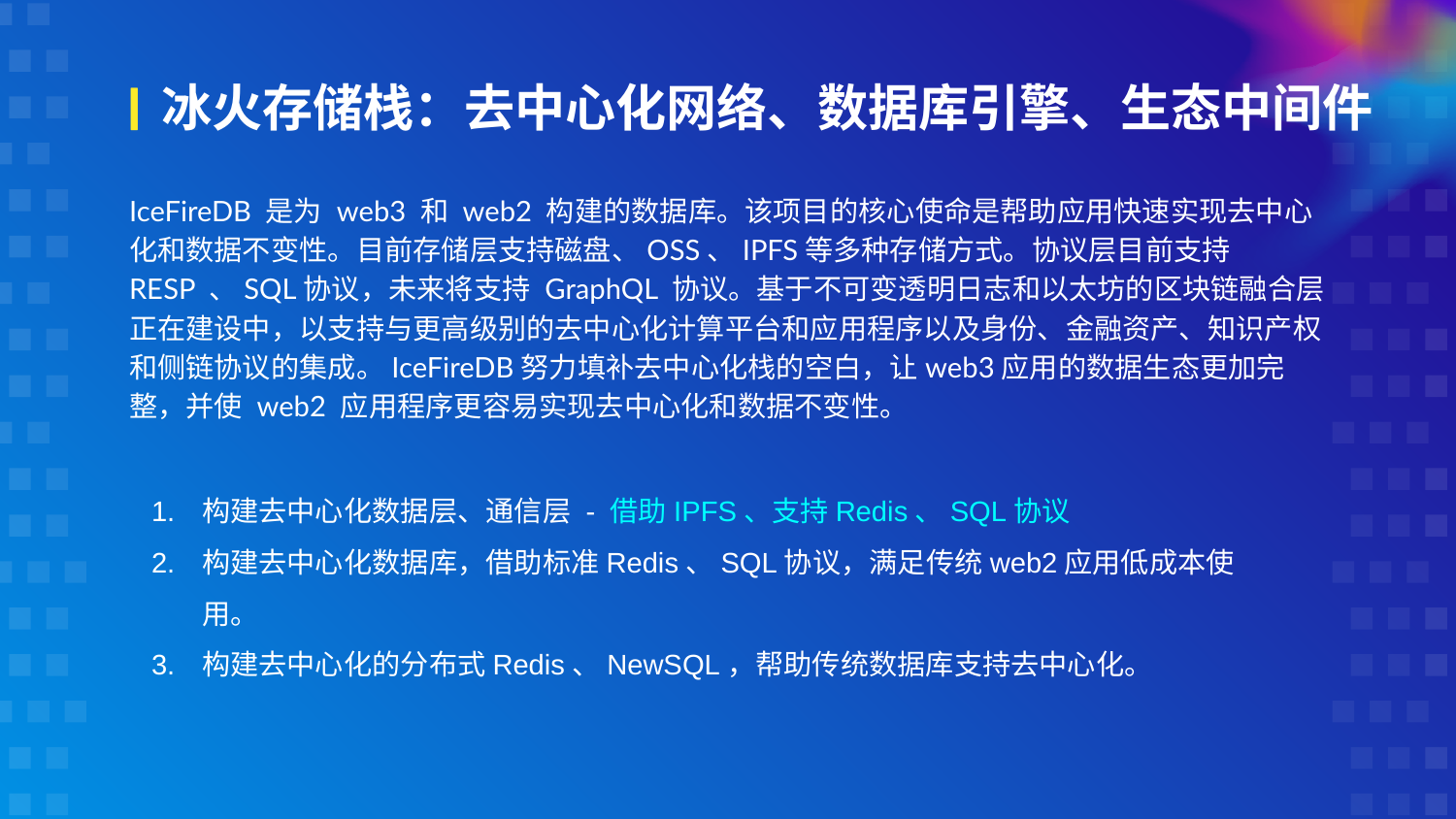

# | 冰火存储栈：去中心化网络、数据库引擎、生态中间件

IceFireDB 是为 web3 和 web2 构建的数据库。该项目的核心使命是帮助应用快速实现去中心化和数据不变性。目前存储层支持磁盘、OSS、IPFS等多种存储方式。协议层目前支持 RESP 、SQL协议，未来将支持 GraphQL 协议。基于不可变透明日志和以太坊的区块链融合层正在建设中，以支持与更高级别的去中心化计算平台和应用程序以及身份、金融资产、知识产权和侧链协议的集成。IceFireDB努力填补去中心化栈的空白，让web3应用的数据生态更加完整，并使 web2 应用程序更容易实现去中心化和数据不变性。

构建去中心化数据层、通信层 - 借助IPFS、支持Redis、SQL协议
构建去中心化数据库，借助标准Redis、SQL协议，满足传统web2应用低成本使用。
构建去中心化的分布式Redis、NewSQL，帮助传统数据库支持去中心化。